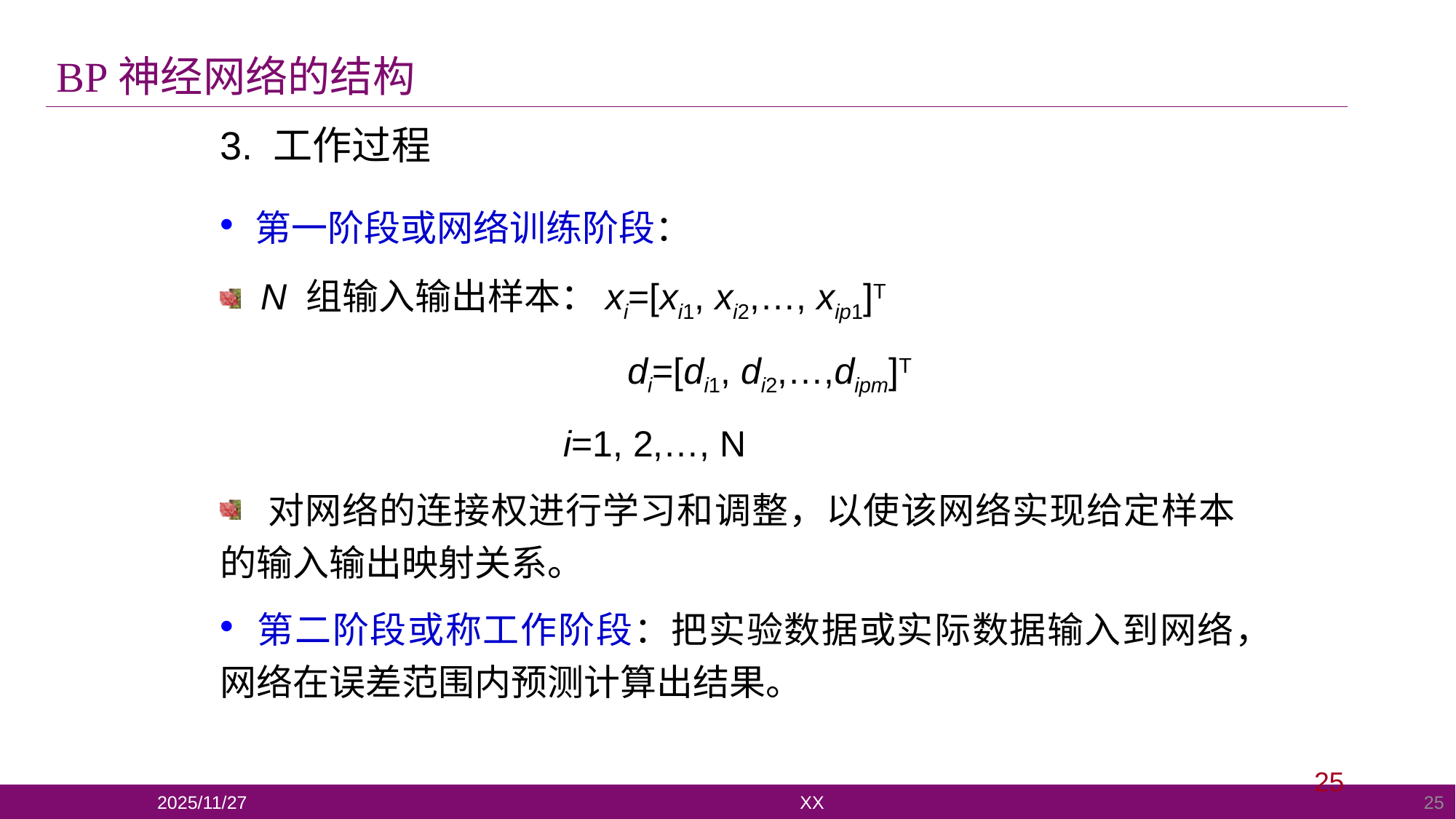

BP神经网络的结构
3. 工作过程
 第一阶段或网络训练阶段：
  N 组输入输出样本：xi=[xi1, xi2,…, xip1]T
                                        di=[di1, di2,…,dipm]T
                                                           i=1, 2,…, N
  对网络的连接权进行学习和调整，以使该网络实现给定样本的输入输出映射关系。
 第二阶段或称工作阶段：把实验数据或实际数据输入到网络，网络在误差范围内预测计算出结果。

25